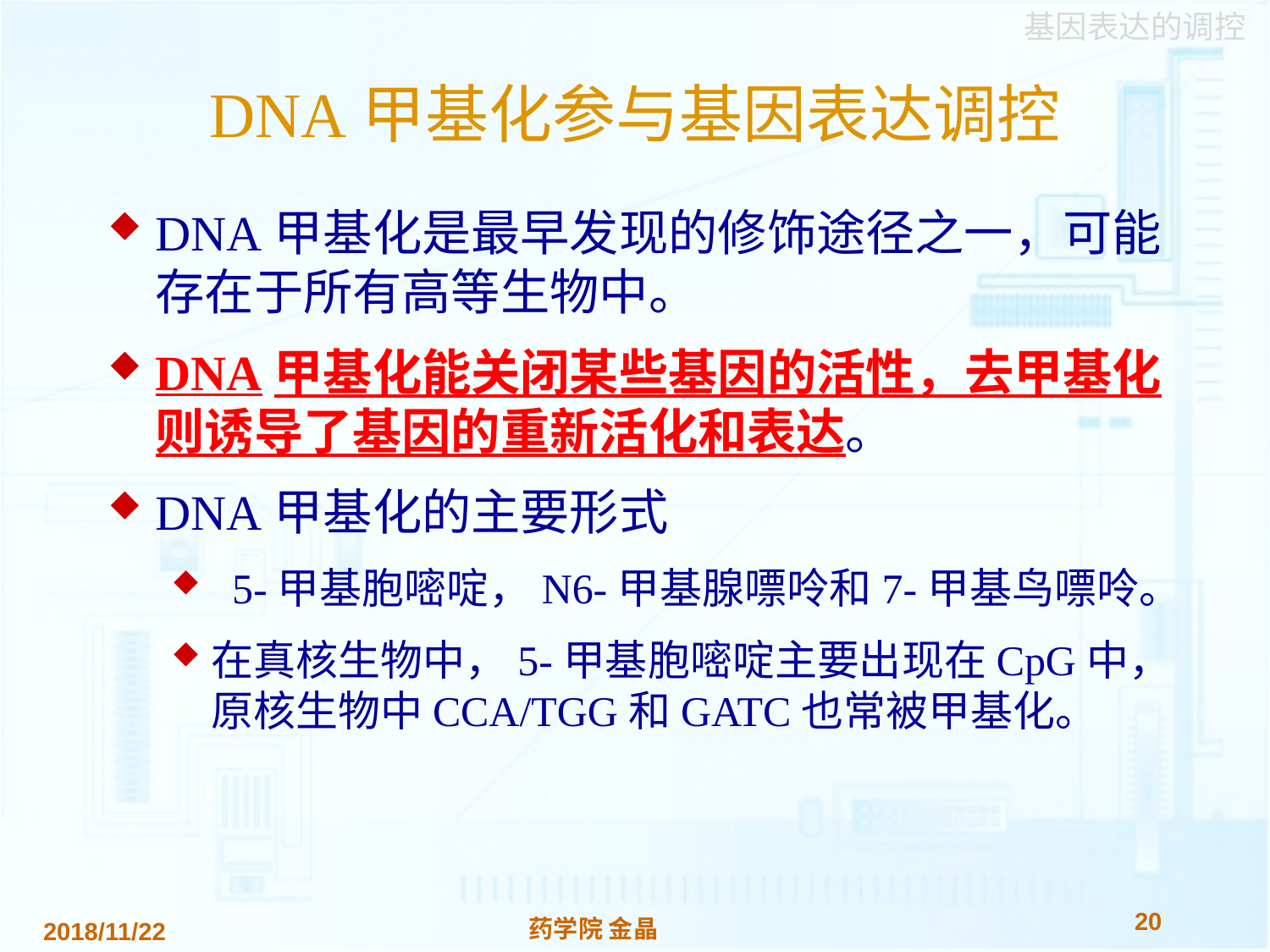

# DNA甲基化参与基因表达调控
DNA甲基化是最早发现的修饰途径之一，可能存在于所有高等生物中。
DNA甲基化能关闭某些基因的活性，去甲基化则诱导了基因的重新活化和表达。
DNA甲基化的主要形式
  5-甲基胞嘧啶，N6-甲基腺嘌呤和7-甲基鸟嘌呤。
在真核生物中，5-甲基胞嘧啶主要出现在CpG中，原核生物中CCA/TGG和GATC也常被甲基化。
20
药学院 金晶
2018/11/22